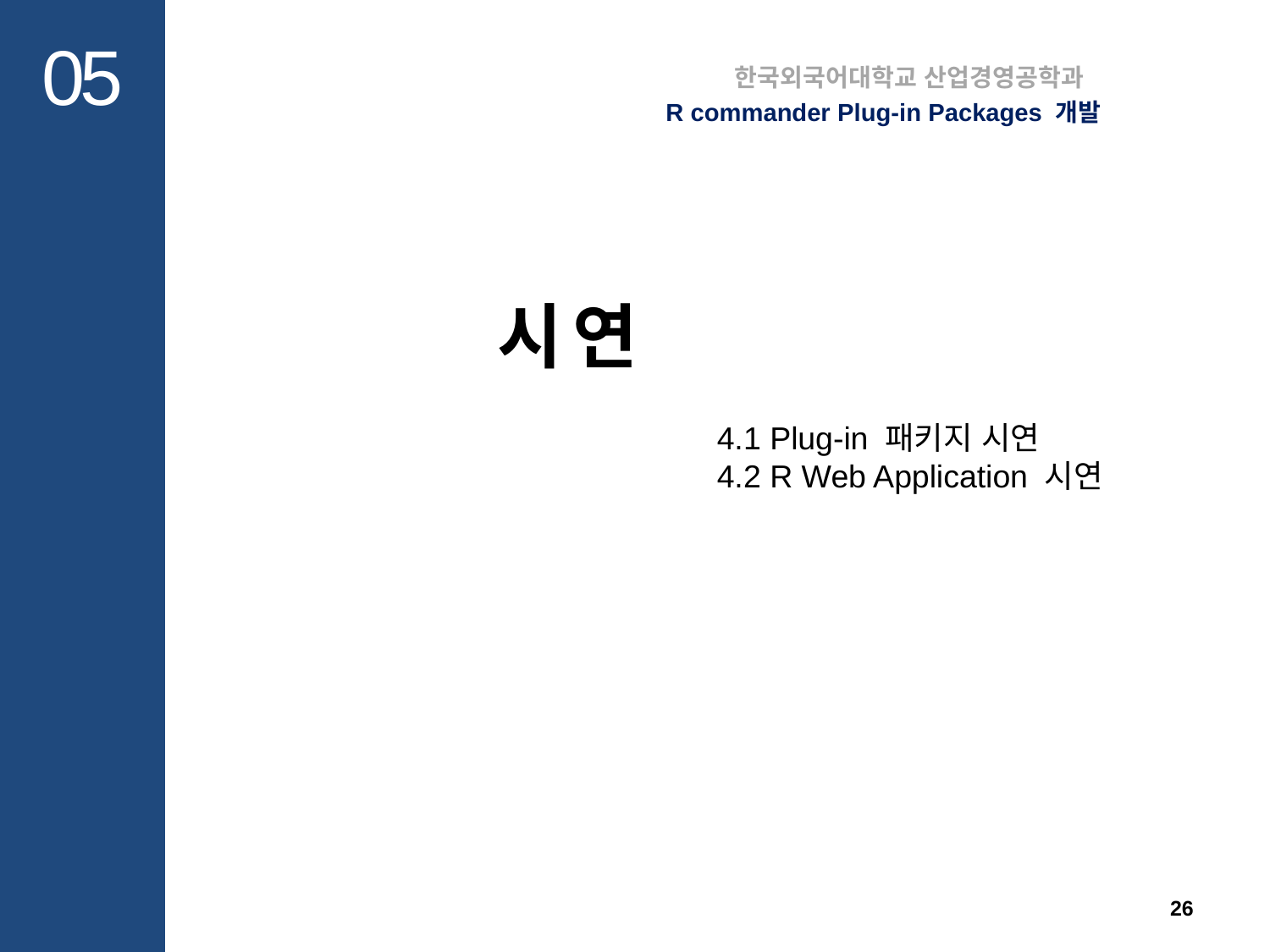

05
한국외국어대학교 산업경영공학과
R commander Plug-in Packages 개발
시연
4.1 Plug-in 패키지 시연
4.2 R Web Application 시연
26